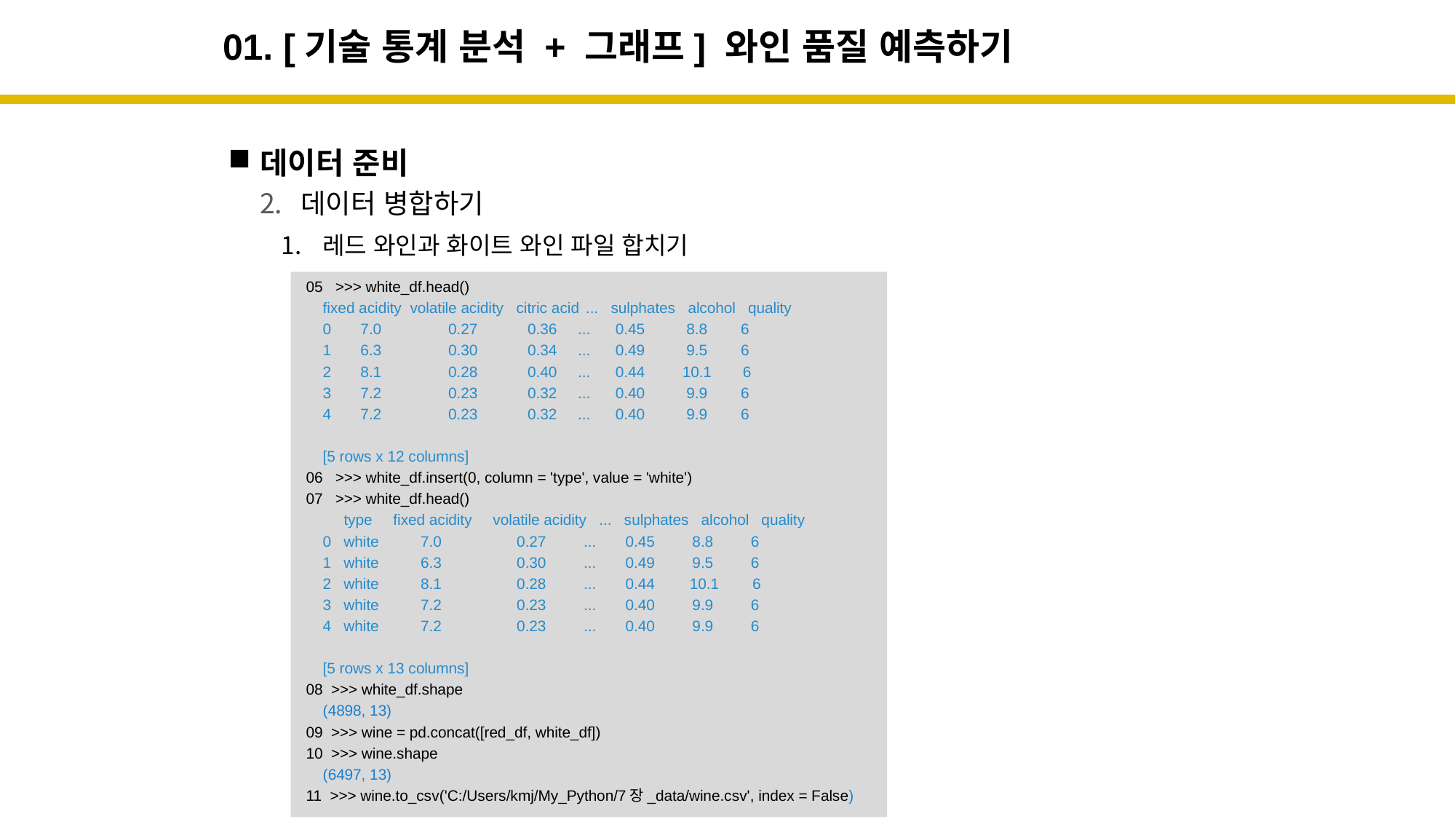

# 01. [기술 통계 분석 + 그래프] 와인 품질 예측하기
데이터 준비
데이터 병합하기
레드 와인과 화이트 와인 파일 합치기

05   >>> white_df.head()
    fixed acidity  volatile acidity   citric acid  ...   sulphates   alcohol   quality
    0       7.0                0.27            0.36     ...      0.45          8.8        6
    1       6.3                0.30            0.34     ...      0.49          9.5        6
    2       8.1                0.28            0.40     ...      0.44         10.1        6
    3       7.2                0.23            0.32     ...      0.40          9.9        6
    4       7.2                0.23            0.32     ...      0.40          9.9        6

    [5 rows x 12 columns]
06   >>> white_df.insert(0, column = 'type', value = 'white')
07   >>> white_df.head()
         type     fixed acidity     volatile acidity   ...   sulphates   alcohol   quality
    0   white          7.0                  0.27         ...       0.45         8.8         6
    1   white          6.3                  0.30         ...       0.49         9.5         6
    2   white          8.1                  0.28         ...       0.44         10.1        6
    3   white          7.2                  0.23         ...       0.40         9.9         6
    4   white          7.2                  0.23         ...       0.40         9.9         6

    [5 rows x 13 columns]
08  >>> white_df.shape
    (4898, 13)
09  >>> wine = pd.concat([red_df, white_df])
10  >>> wine.shape
    (6497, 13)
11  >>> wine.to_csv('C:/Users/kmj/My_Python/7장_data/wine.csv', index = False)